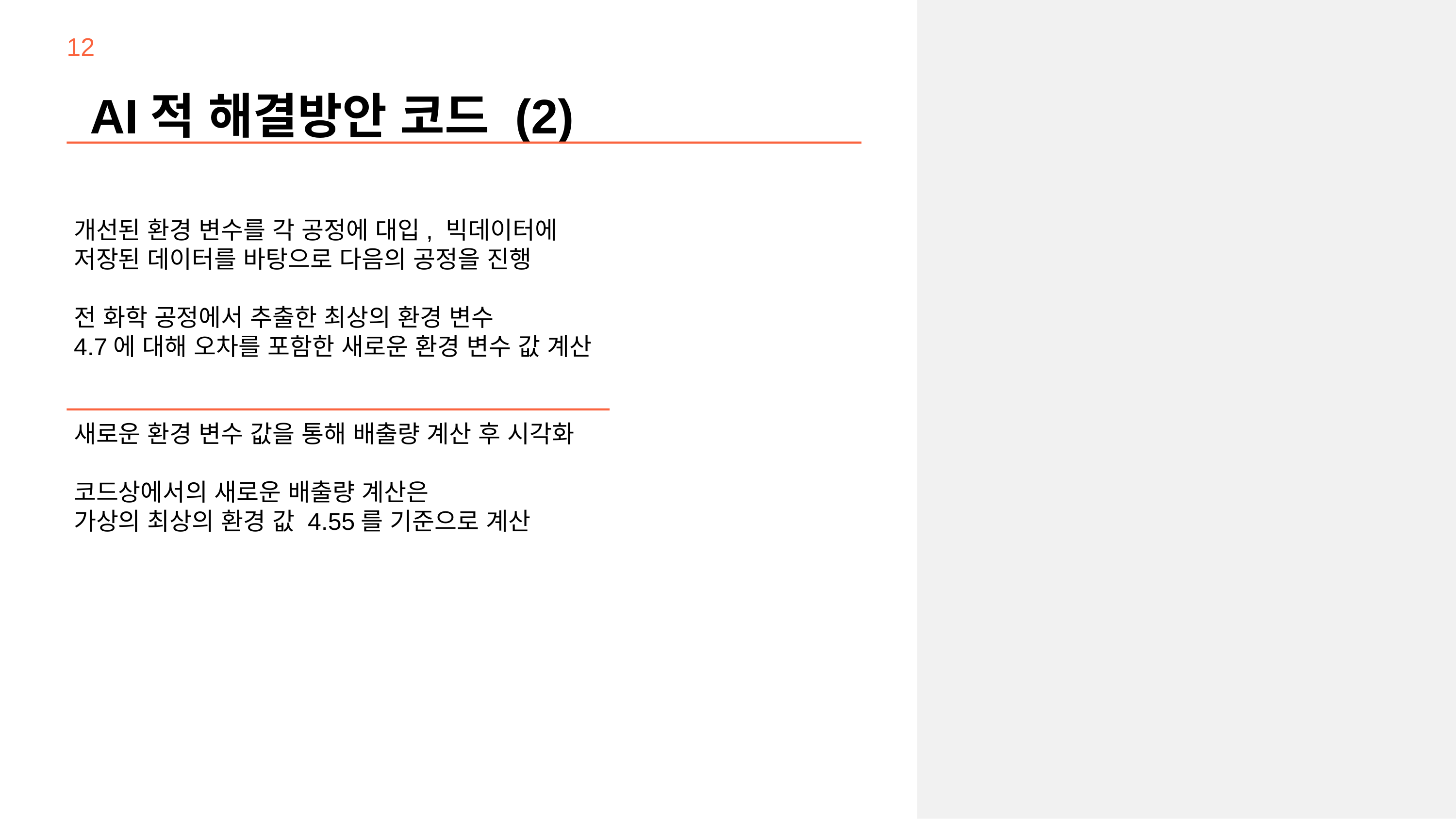

12
AI적 해결방안 코드 (2)

개선된 환경 변수를 각 공정에 대입, 빅데이터에
저장된 데이터를 바탕으로 다음의 공정을 진행

전 화학 공정에서 추출한 최상의 환경 변수
4.7에 대해 오차를 포함한 새로운 환경 변수 값 계산

새로운 환경 변수 값을 통해 배출량 계산 후 시각화

코드상에서의 새로운 배출량 계산은
가상의 최상의 환경 값 4.55를 기준으로 계산